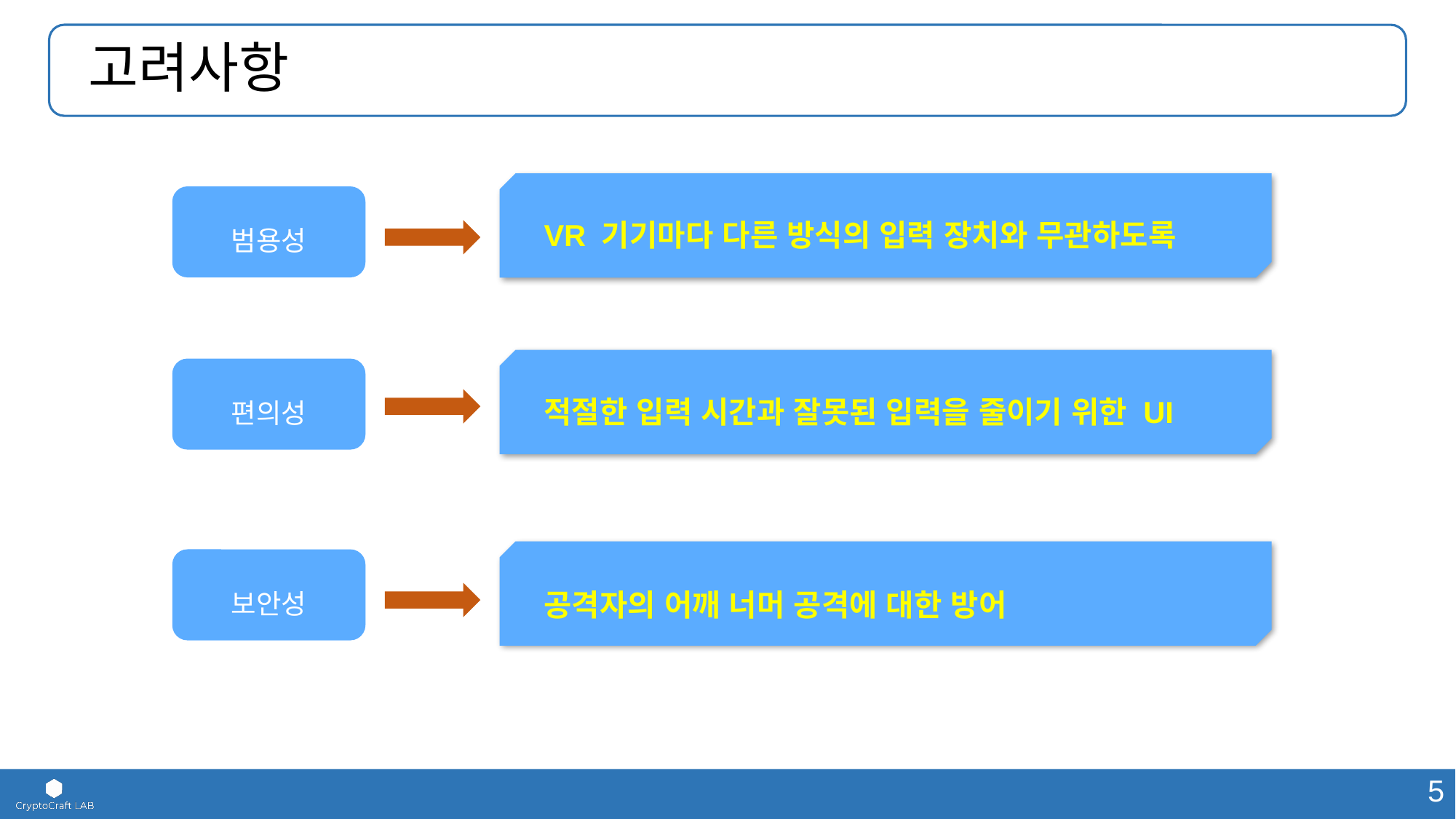

# 고려사항

범용성
VR 기기마다 다른 방식의 입력 장치와 무관하도록

편의성
적절한 입력 시간과 잘못된 입력을 줄이기 위한 UI

보안성
공격자의 어깨 너머 공격에 대한 방어